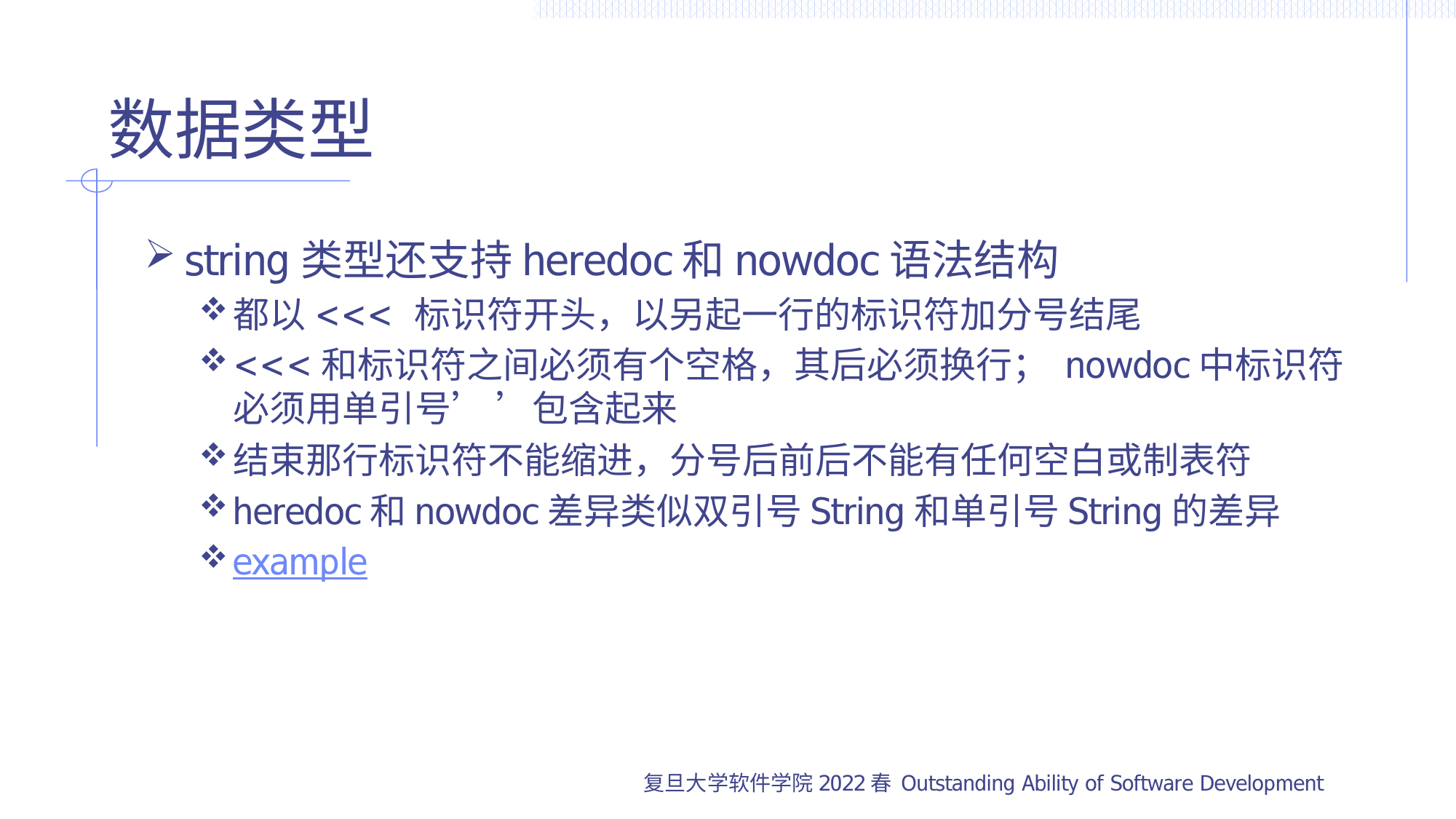

# 数据类型
string类型还支持heredoc和nowdoc语法结构
都以<<< 标识符开头，以另起一行的标识符加分号结尾
<<<和标识符之间必须有个空格，其后必须换行； nowdoc中标识符必须用单引号’ ’包含起来
结束那行标识符不能缩进，分号后前后不能有任何空白或制表符
heredoc和nowdoc差异类似双引号String和单引号String的差异
example